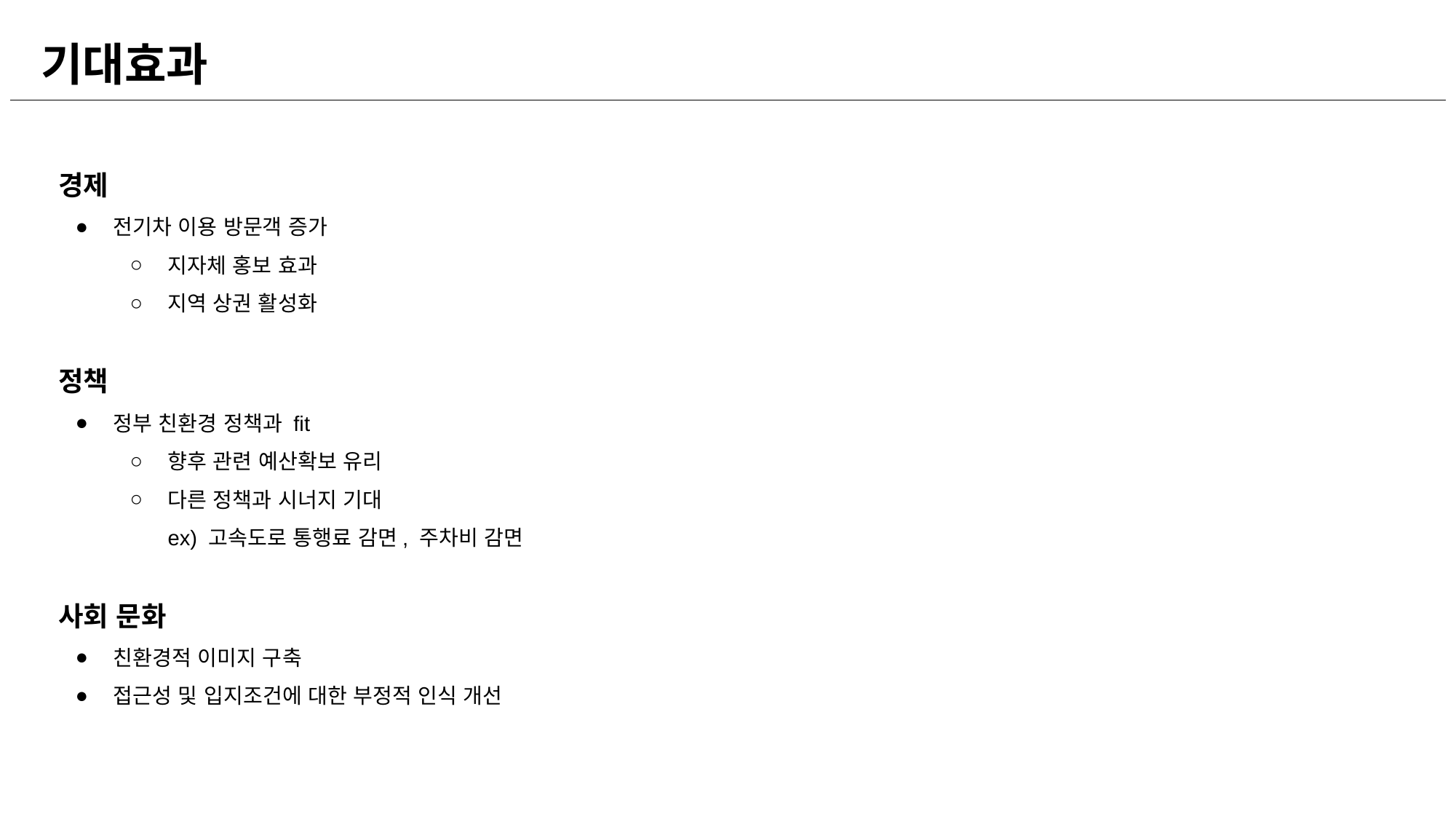

기대효과
경제
전기차 이용 방문객 증가
지자체 홍보 효과
지역 상권 활성화
정책
정부 친환경 정책과 fit
향후 관련 예산확보 유리
다른 정책과 시너지 기대
ex) 고속도로 통행료 감면, 주차비 감면
사회 문화
친환경적 이미지 구축
접근성 및 입지조건에 대한 부정적 인식 개선